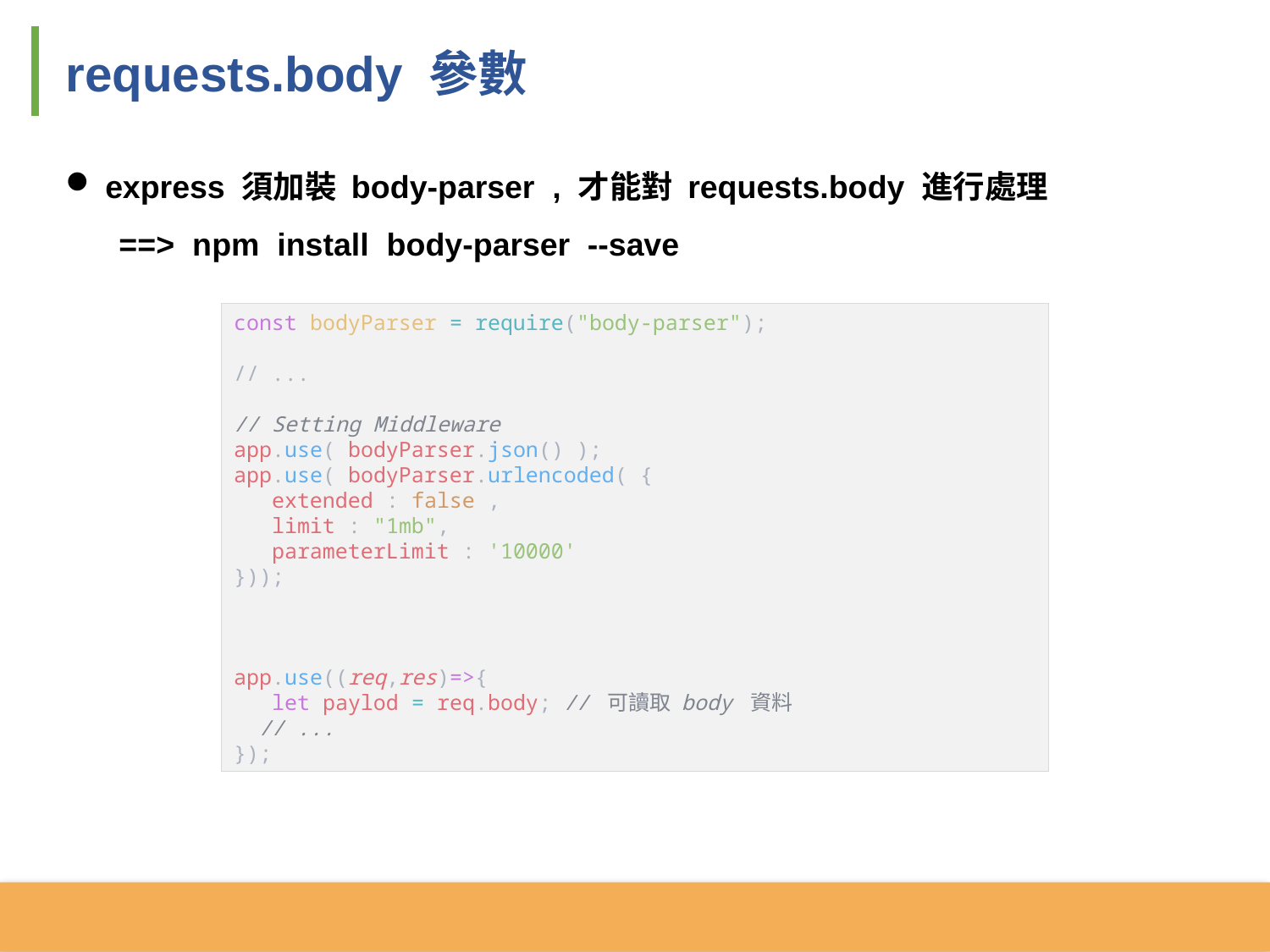

requests.body 參數
express 須加裝 body-parser  , 才能對 requests.body 進行處理
      ==>  npm  install  body-parser  --save

const bodyParser = require("body-parser");
// ...
// Setting Middleware
app.use( bodyParser.json() );
app.use( bodyParser.urlencoded( {
   extended : false ,
   limit : "1mb",
   parameterLimit : '10000'
}));
app.use((req,res)=>{
   let paylod = req.body; // 可讀取 body 資料
  // ...
});